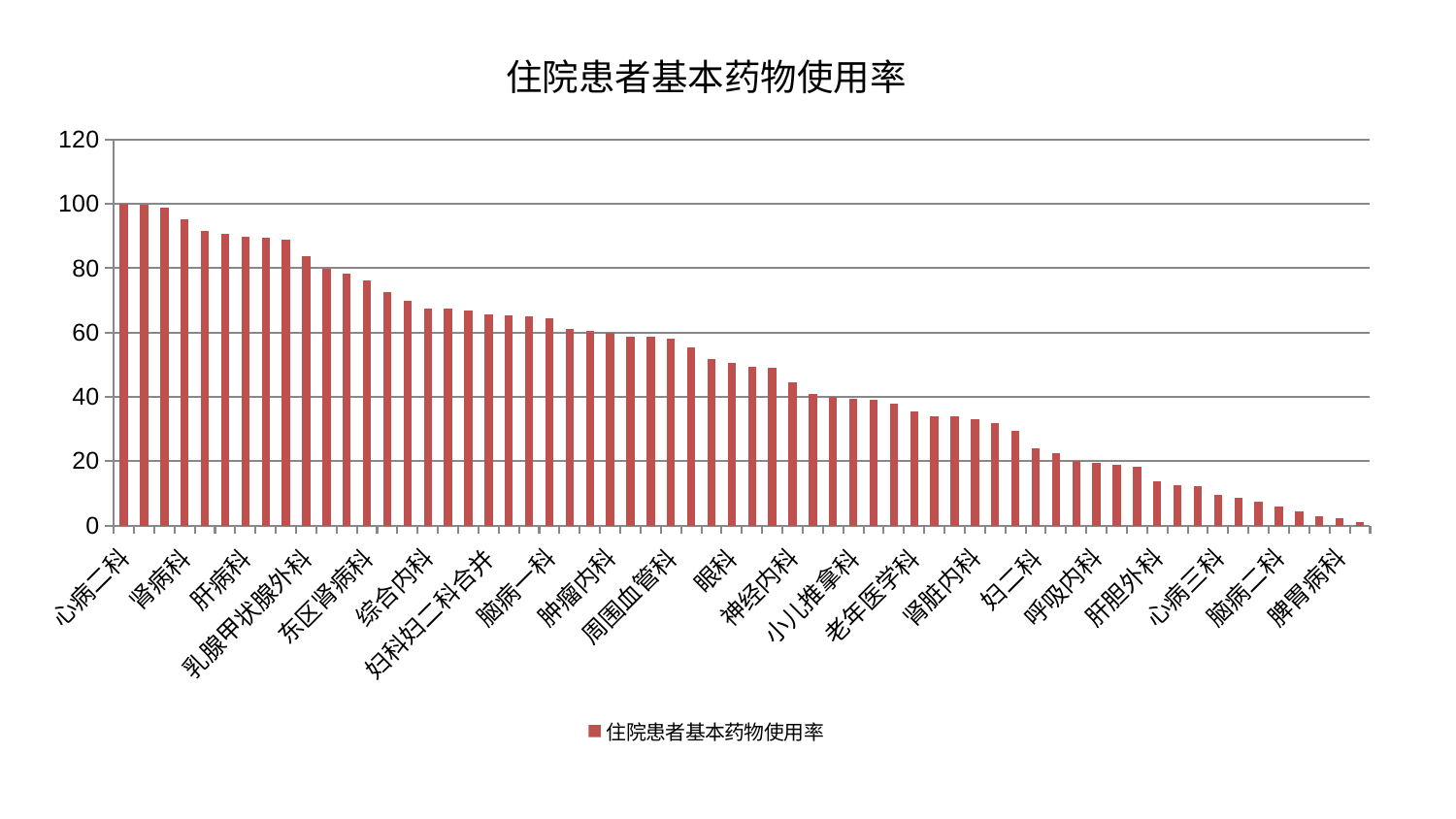

### Chart: 住院患者基本药物使用率

| Category | 住院患者基本药物使用率 |
|---|---|
| 心病二科 | 100.0 |
| 微创骨科 | 99.87708793987008 |
| 脑病三科 | 98.74887002211436 |
| 肾病科 | 95.24167149185476 |
| 泌尿外科 | 91.58217143527315 |
| 中医外治中心 | 90.7809416597232 |
| 肝病科 | 89.8662265978967 |
| 显微骨科 | 89.5886513783815 |
| 西区重症医学科 | 88.92001869663149 |
| 乳腺甲状腺外科 | 83.85745404204764 |
| 中医经典科 | 79.97372013997585 |
| 创伤骨科 | 78.27639243476237 |
| 东区肾病科 | 76.07604999945876 |
| 肛肠科 | 72.45821505320534 |
| 内分泌科 | 70.00860810236351 |
| 综合内科 | 67.5324333695447 |
| 心血管内科 | 67.48822976267653 |
| 身心医学科 | 66.79982557900976 |
| 妇科妇二科合并 | 65.73539597140946 |
| 口腔科 | 65.41193041338005 |
| 儿科 | 65.11385501721507 |
| 脑病一科 | 64.33128575972937 |
| 妇科 | 61.0850644937377 |
| 血液科 | 60.547703020840885 |
| 肿瘤内科 | 59.98158663341672 |
| 耳鼻喉科 | 58.62173036864179 |
| 风湿病科 | 58.616387752603124 |
| 周围血管科 | 58.09609101684341 |
| 康复科 | 55.488724059516386 |
| 脾胃科消化科合并 | 51.87122134304313 |
| 眼科 | 50.6445255060758 |
| 男科 | 49.46896625517479 |
| 神经外科 | 49.0261430286153 |
| 神经内科 | 44.46769123563761 |
| 心病四科 | 40.81731455880096 |
| 皮肤科 | 39.84011986251539 |
| 小儿推拿科 | 39.25827276227047 |
| 针灸科 | 38.95453267448507 |
| 关节骨科 | 37.98668920643533 |
| 老年医学科 | 35.48530455736452 |
| 骨科 | 33.85132653596525 |
| 产科 | 33.841152632418705 |
| 肾脏内科 | 33.19540855360462 |
| 运动损伤骨科 | 31.716108510076147 |
| 胸外科 | 29.53469050053017 |
| 妇二科 | 24.11994929857826 |
| 治未病中心 | 22.44346266375878 |
| 重症医学科 | 20.115856084379008 |
| 呼吸内科 | 19.337317289099172 |
| 东区重症医学科 | 18.93025782824363 |
| 推拿科 | 18.12099344652798 |
| 肝胆外科 | 13.660544854947286 |
| 脊柱骨科 | 12.576181191238783 |
| 小儿骨科 | 12.223350094393378 |
| 心病三科 | 9.392299360368765 |
| 普通外科 | 8.474501117581356 |
| 美容皮肤科 | 7.4317468337446195 |
| 脑病二科 | 6.018355091742906 |
| 心病一科 | 4.459577261104681 |
| 消化内科 | 2.9211725823285977 |
| 脾胃病科 | 2.3154896194307586 |
| 医院 | 0.9754168240048372 |
112